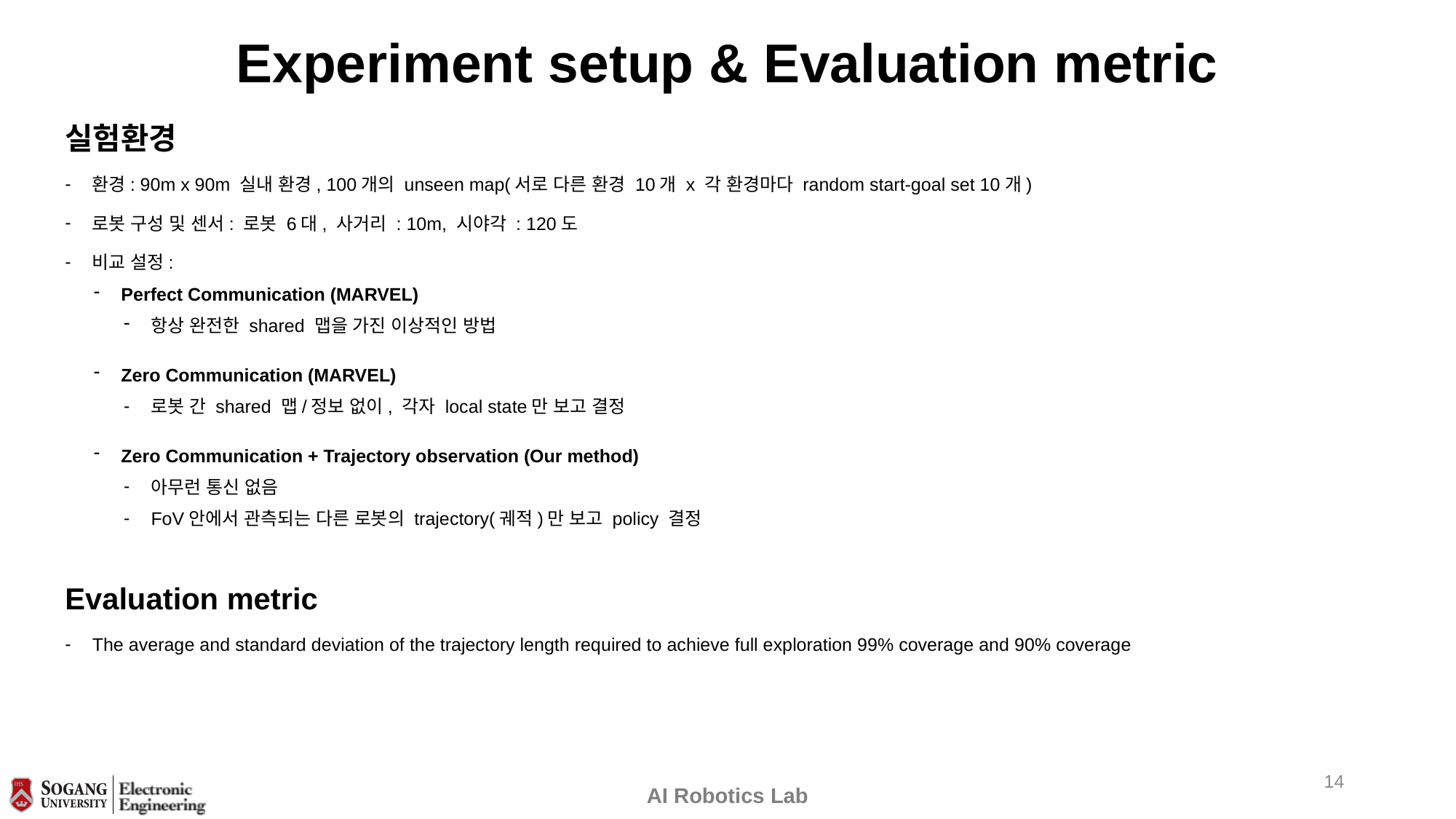

# Experiment setup & Evaluation metric
실험환경
환경: 90m x 90m 실내 환경, 100개의 unseen map(서로 다른 환경 10개 x 각 환경마다 random start-goal set 10개)
로봇 구성 및 센서: 로봇 6대, 사거리 : 10m, 시야각 : 120도
비교 설정:
Perfect Communication (MARVEL)
항상 완전한 shared 맵을 가진 이상적인 방법

Zero Communication (MARVEL)
로봇 간 shared 맵/정보 없이, 각자 local state만 보고 결정

Zero Communication + Trajectory observation (Our method)
아무런 통신 없음
FoV안에서 관측되는 다른 로봇의 trajectory(궤적)만 보고 policy 결정

Evaluation metric
The average and standard deviation of the trajectory length required to achieve full exploration 99% coverage and 90% coverage

14